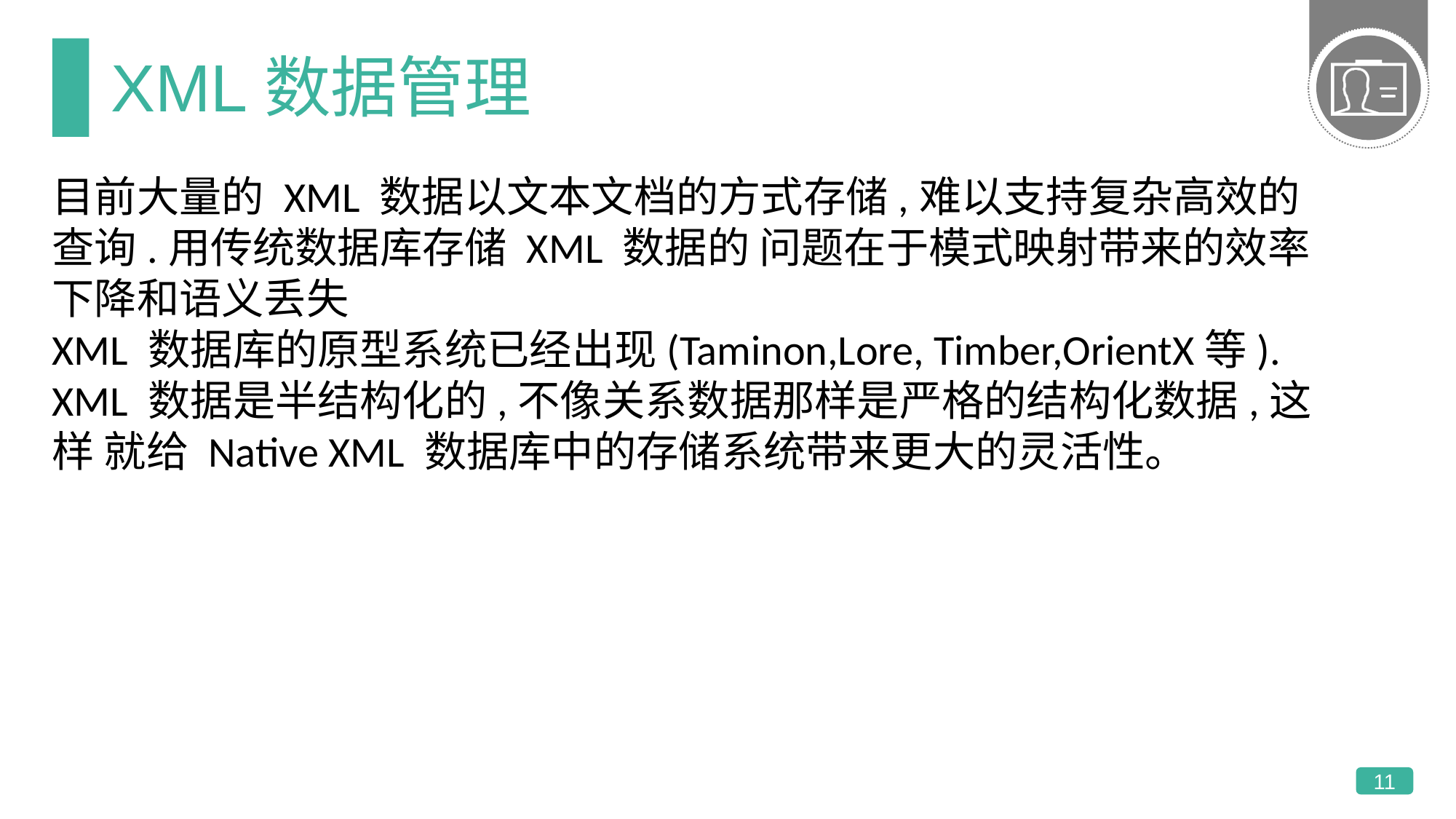

# XML数据管理
目前大量的 XML 数据以文本文档的方式存储,难以支持复杂高效的查询.用传统数据库存储 XML 数据的 问题在于模式映射带来的效率下降和语义丢失
XML 数据库的原型系统已经出现(Taminon,Lore, Timber,OrientX等).
XML 数据是半结构化的,不像关系数据那样是严格的结构化数据,这样 就给 Native XML 数据库中的存储系统带来更大的灵活性。
11